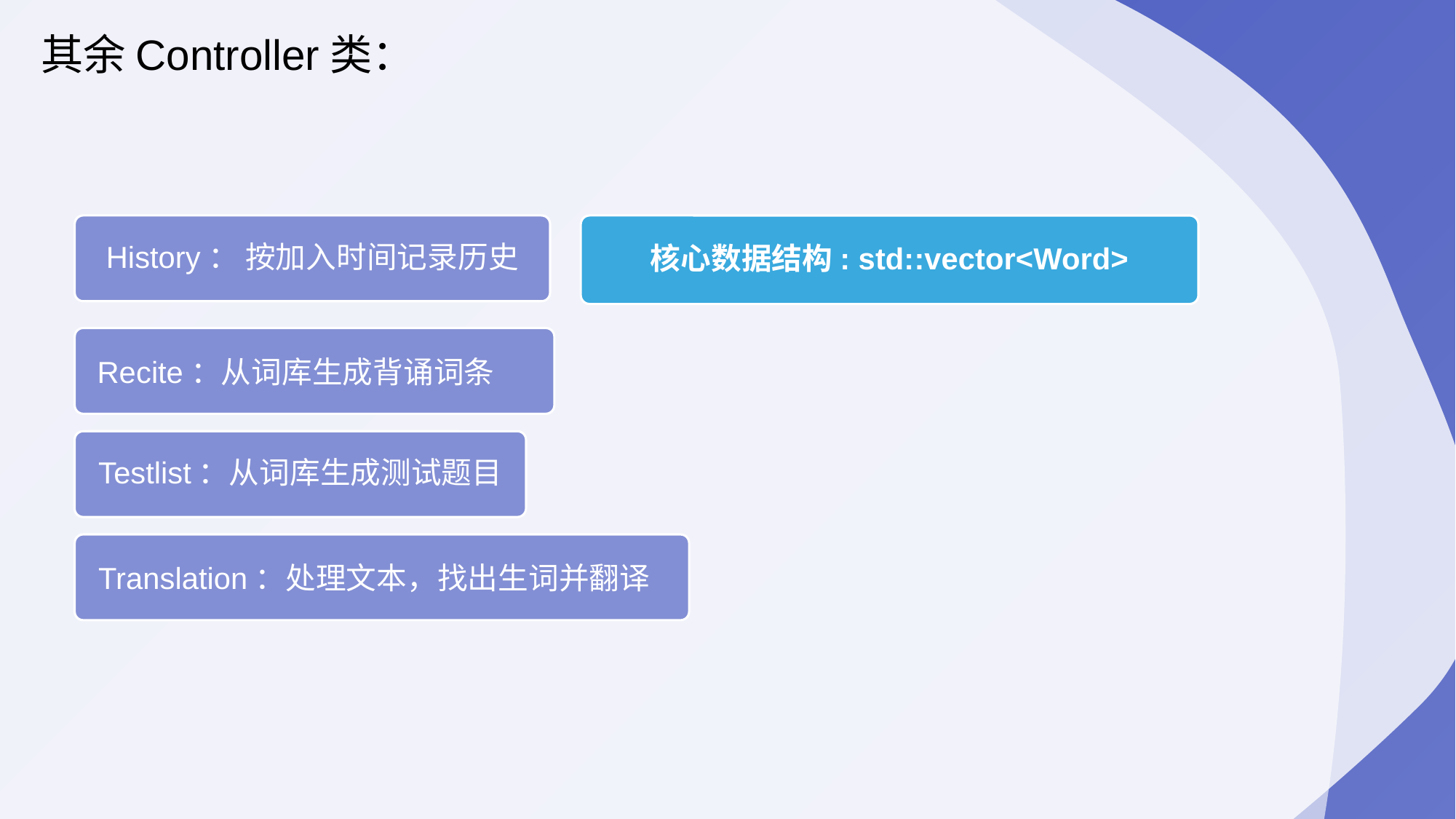

其余Controller类：

History： 按加入时间记录历史

核心数据结构: std::vector<Word>

  Recite：从词库生成背诵词条

Testlist：从词库生成测试题目

  Translation：处理文本，找出生词并翻译